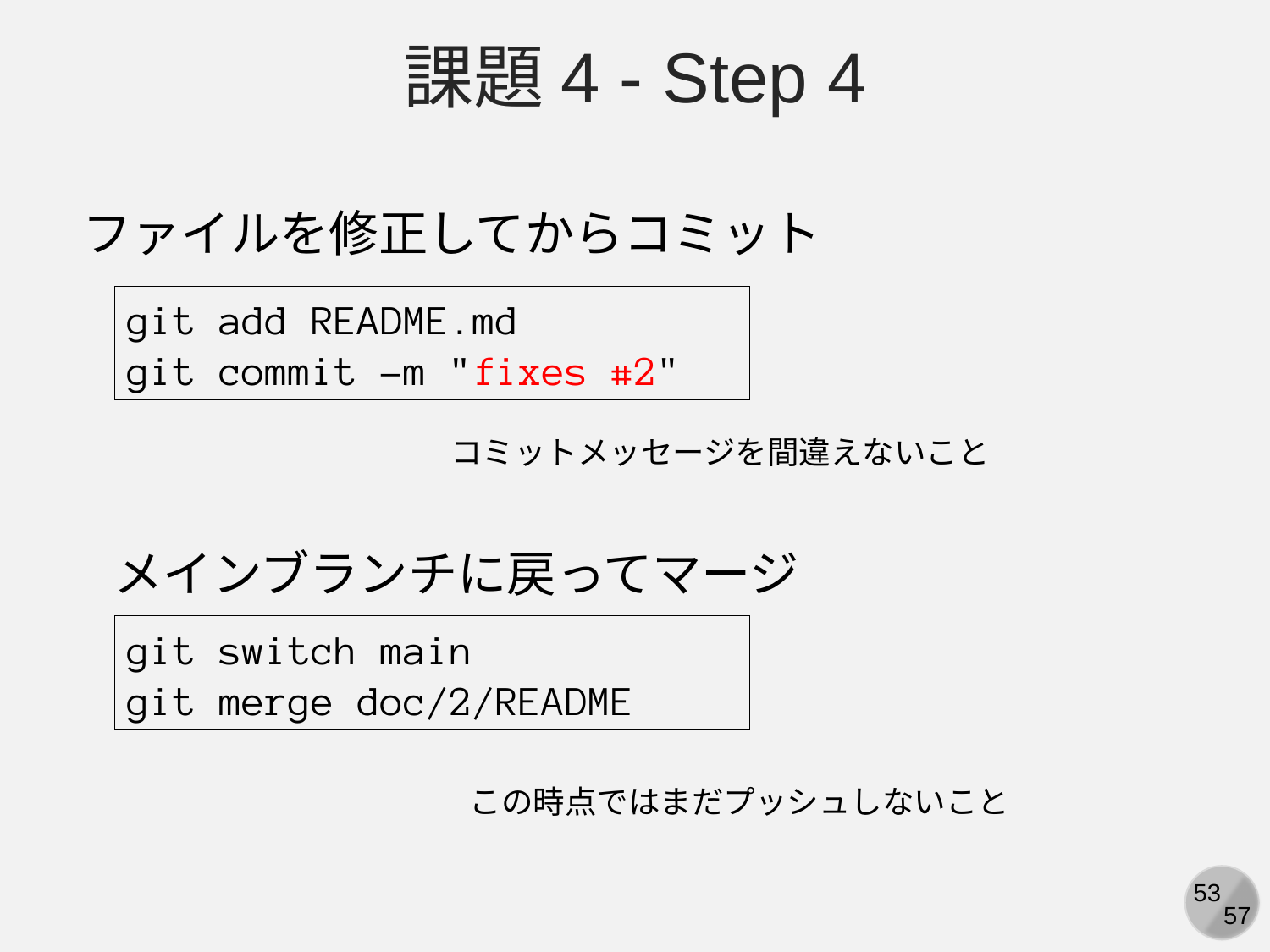

課題4 - Step 4
ファイルを修正してからコミット
git add README.md
git commit -m "fixes #2"
コミットメッセージを間違えないこと
メインブランチに戻ってマージ
git switch main
git merge doc/2/README
この時点ではまだプッシュしないこと